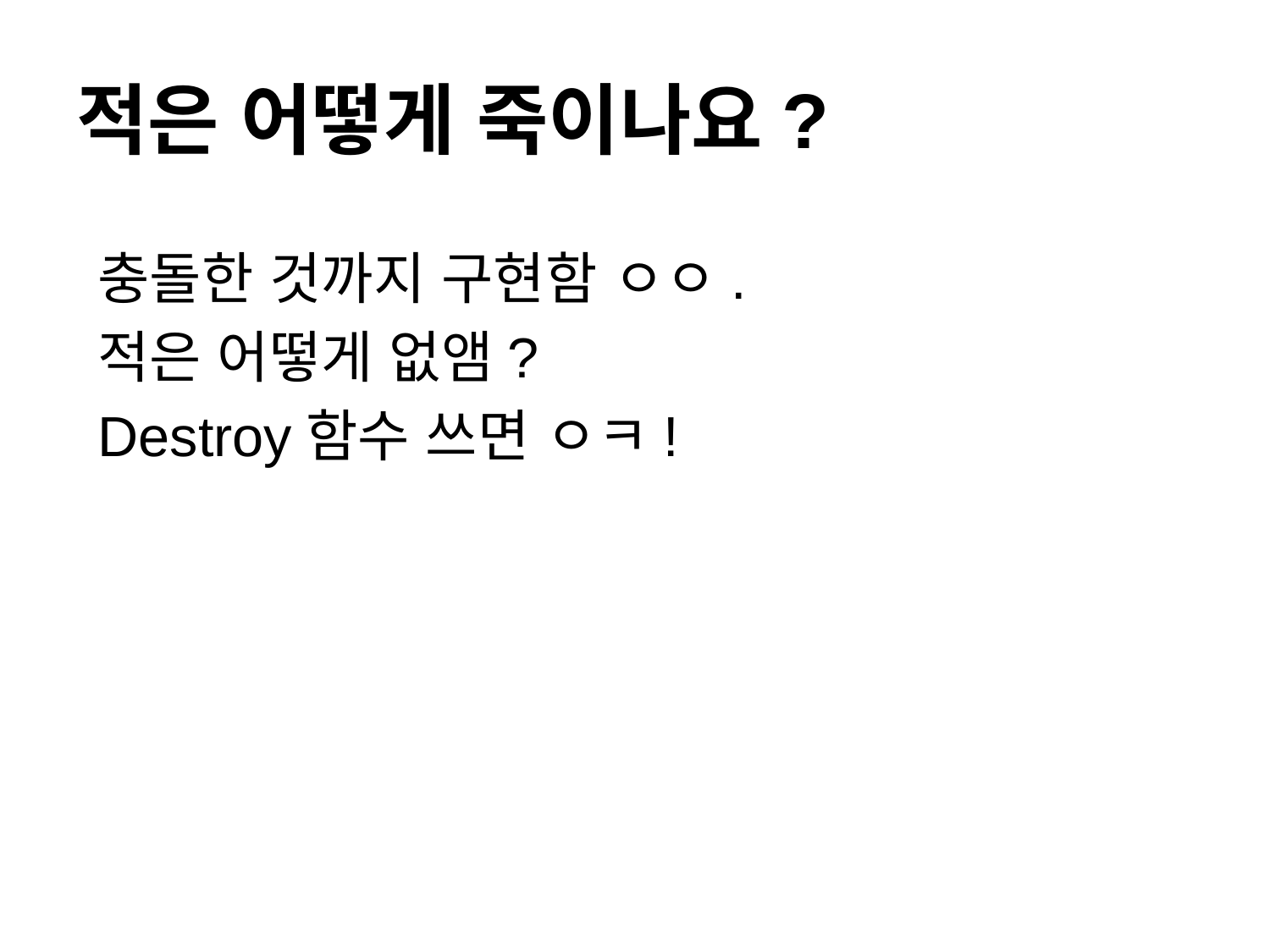

# 적은 어떻게 죽이나요?
충돌한 것까지 구현함 ㅇㅇ.
적은 어떻게 없앰?
Destroy함수 쓰면 ㅇㅋ!